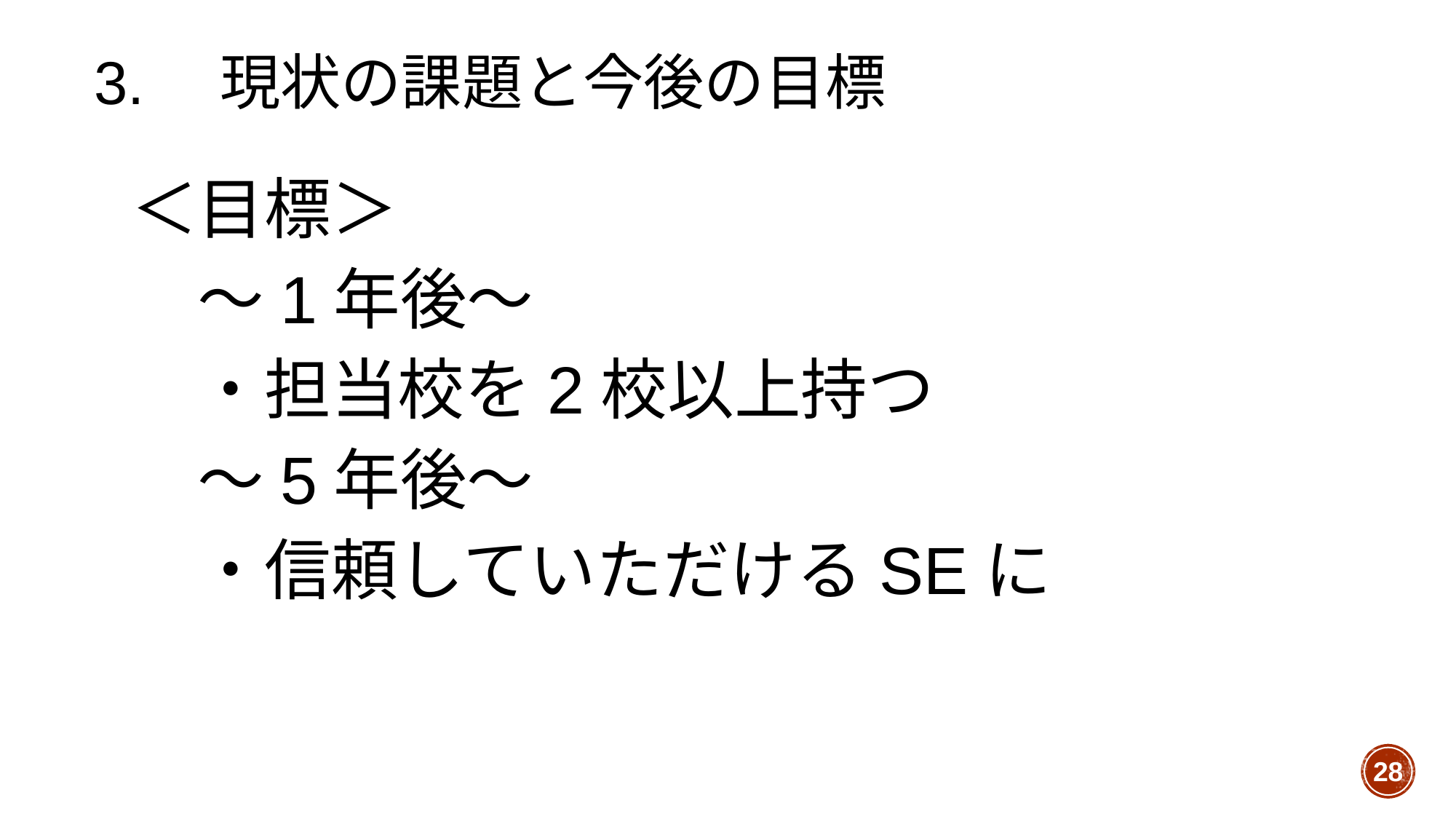

# 3.　現状の課題と今後の目標
＜目標＞
　～1年後～
　・担当校を2校以上持つ
　～5年後～
　・信頼していただけるSEに

28